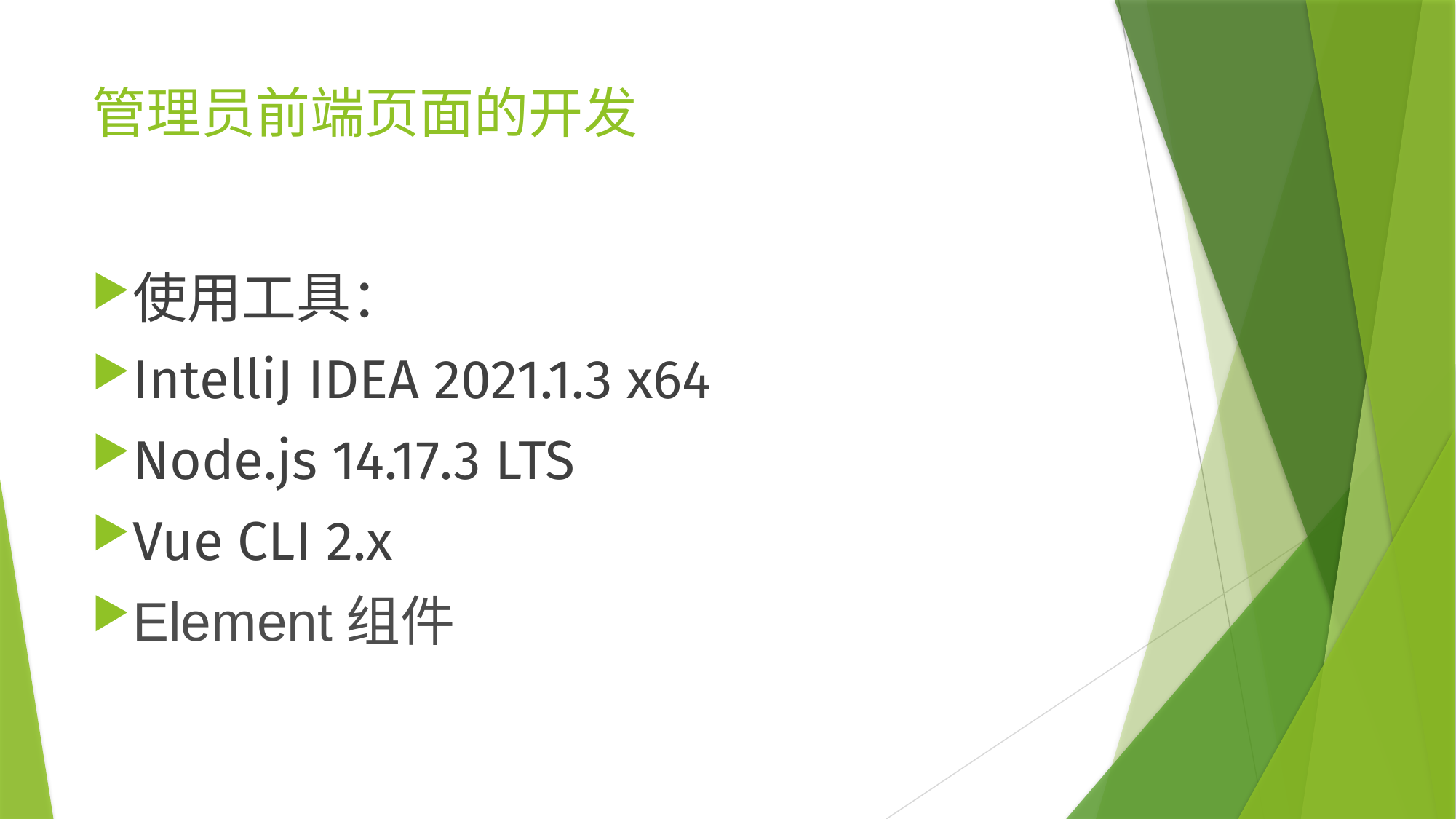

# 管理员前端页面的开发
使用工具：
IntelliJ IDEA 2021.1.3 x64
Node.js 14.17.3 LTS
Vue CLI 2.x
Element组件